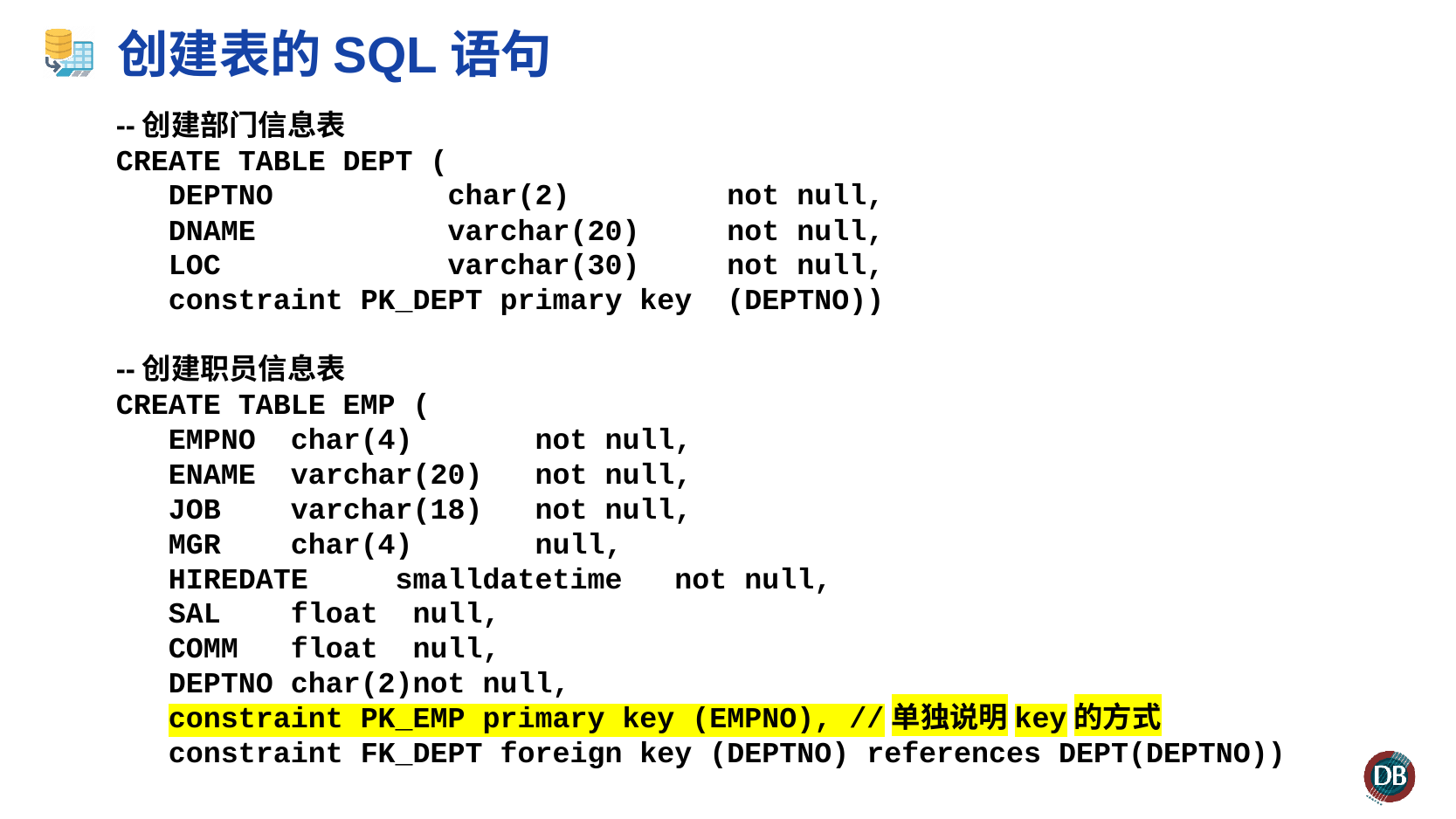

# 创建表的SQL语句
--创建部门信息表
CREATE TABLE DEPT (
   DEPTNO          char(2)         not null,
   DNAME           varchar(20)     not null,
   LOC             varchar(30)     not null,
   constraint PK_DEPT primary key  (DEPTNO))

--创建职员信息表
CREATE TABLE EMP (
   EMPNO  char(4)       not null,
   ENAME  varchar(20)   not null,
   JOB    varchar(18)   not null,
   MGR    char(4)       null,
   HIREDATE     smalldatetime   not null,
   SAL    float  null,
   COMM   float  null,
   DEPTNO char(2)not null,
   constraint PK_EMP primary key (EMPNO), //单独说明key的方式
   constraint FK_DEPT foreign key (DEPTNO) references DEPT(DEPTNO))